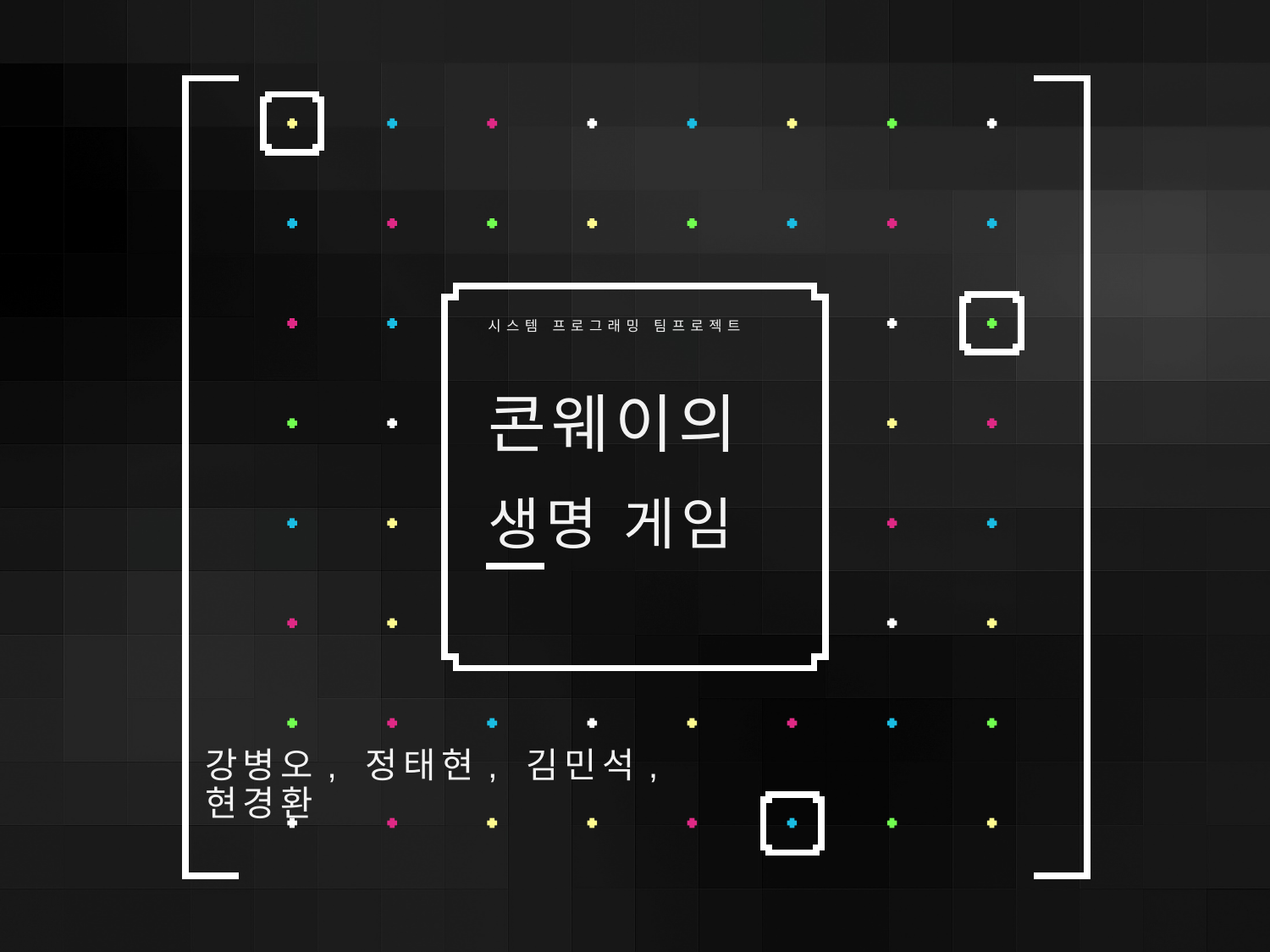

# 시스템 프로그래밍 팀프로젝트
콘웨이의
생명 게임
강병오, 정태현, 김민석, 현경환